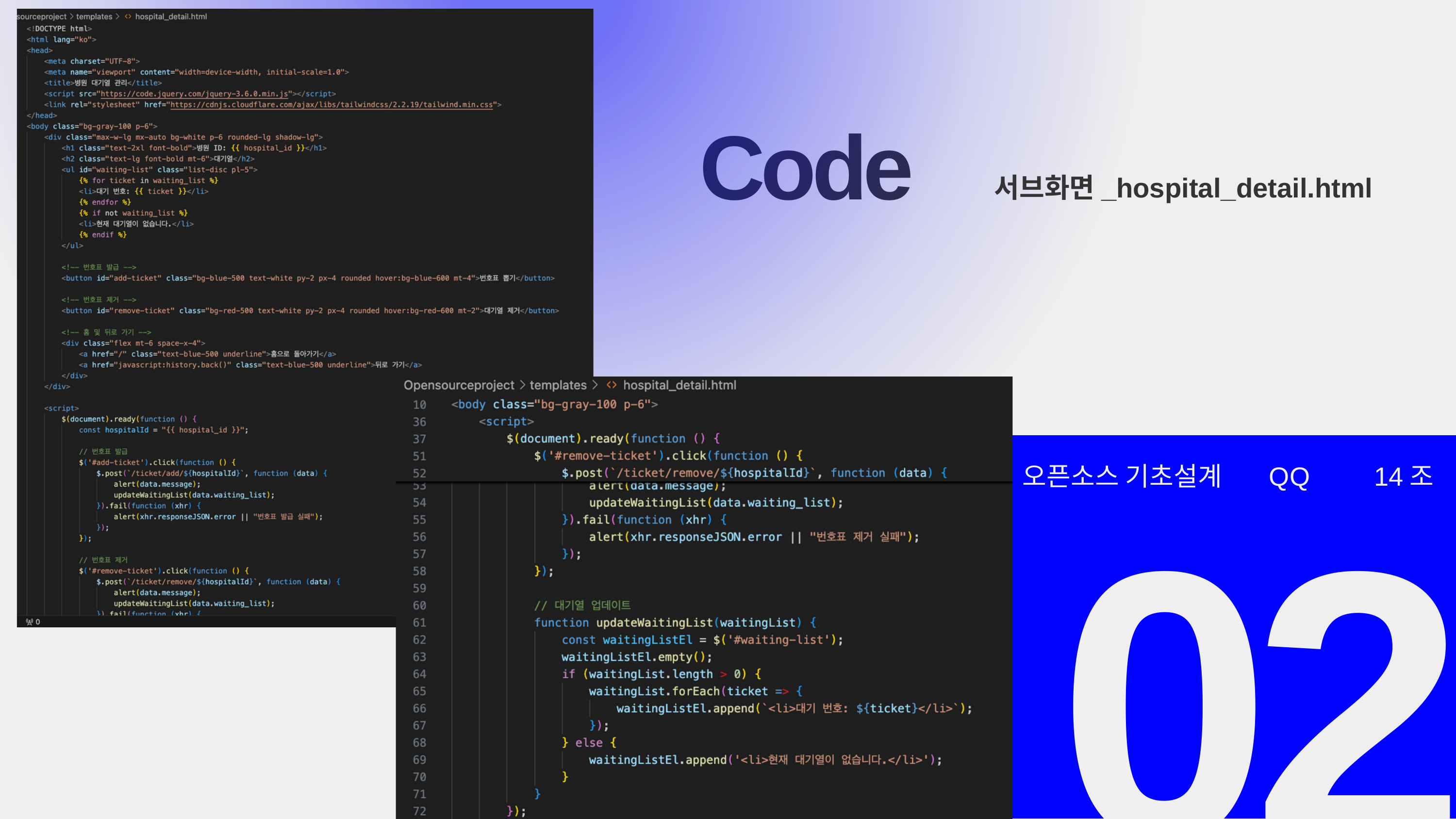

Code
서브화면_hospital_detail.html

오픈소스 기초설계
QQ
14조
02